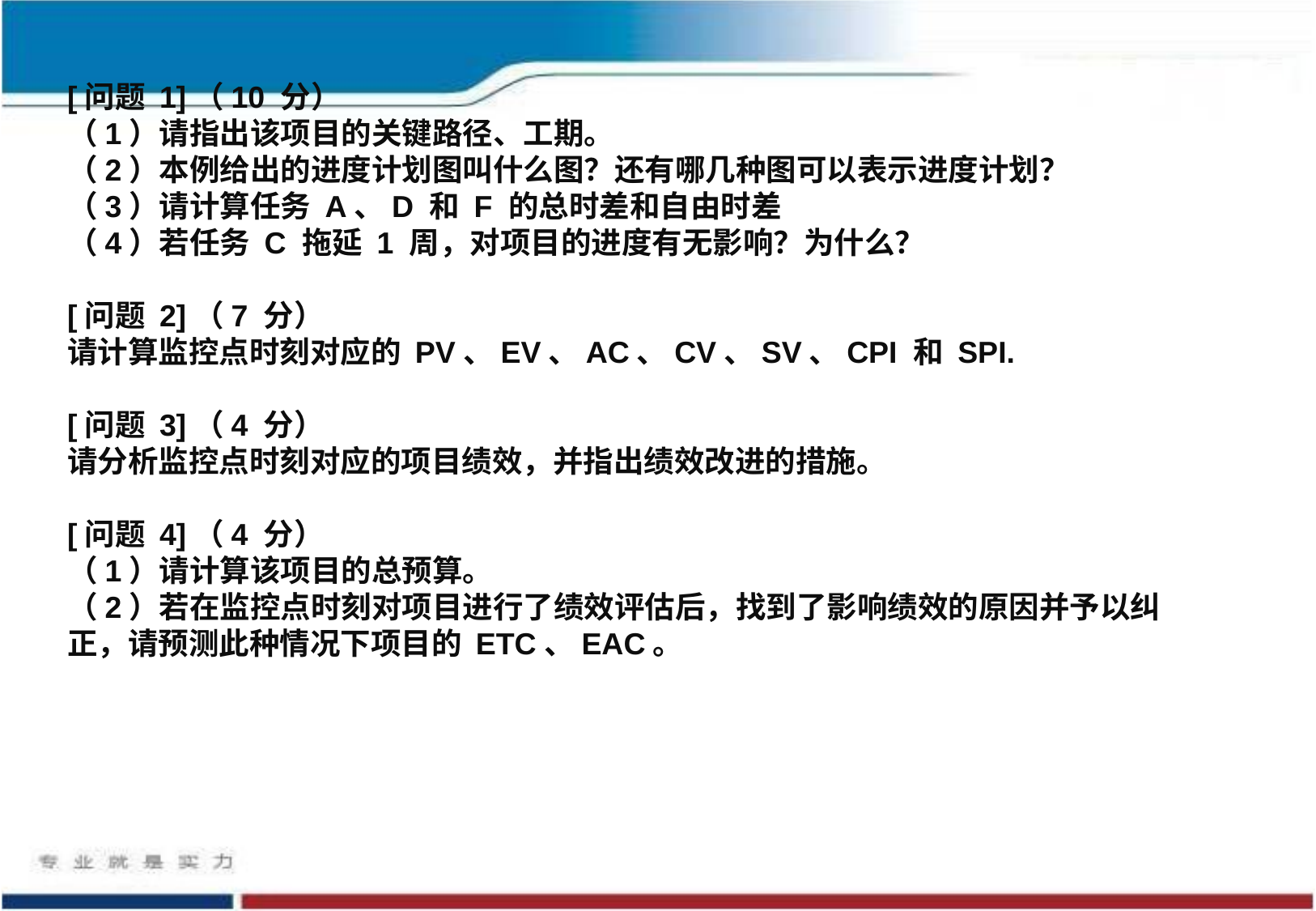

[问题 1]（10 分）
（1）请指出该项目的关键路径、工期。
（2）本例给出的进度计划图叫什么图？还有哪几种图可以表示进度计划？
（3）请计算任务 A、D 和 F 的总时差和自由时差
（4）若任务 C 拖延 1 周，对项目的进度有无影响？为什么？

[问题 2]（7 分）
请计算监控点时刻对应的 PV、EV、AC、CV、SV、CPI 和 SPI.

[问题 3]（4 分）
请分析监控点时刻对应的项目绩效，并指出绩效改进的措施。

[问题 4]（4 分）
（1）请计算该项目的总预算。
（2）若在监控点时刻对项目进行了绩效评估后，找到了影响绩效的原因并予以纠正，请预测此种情况下项目的 ETC、EAC。